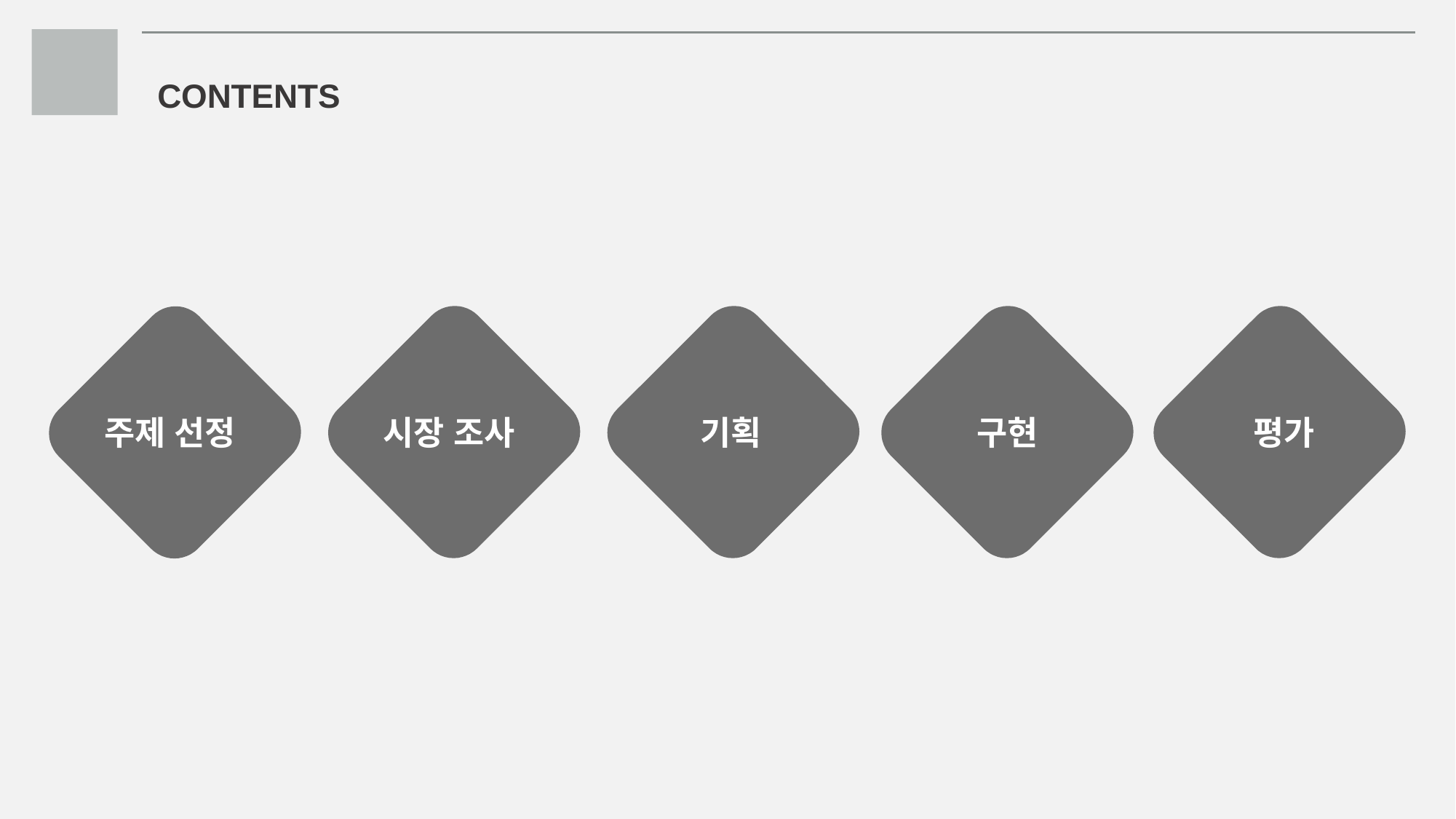

CONTENTS

구현
평가
기획
주제 선정
시장 조사